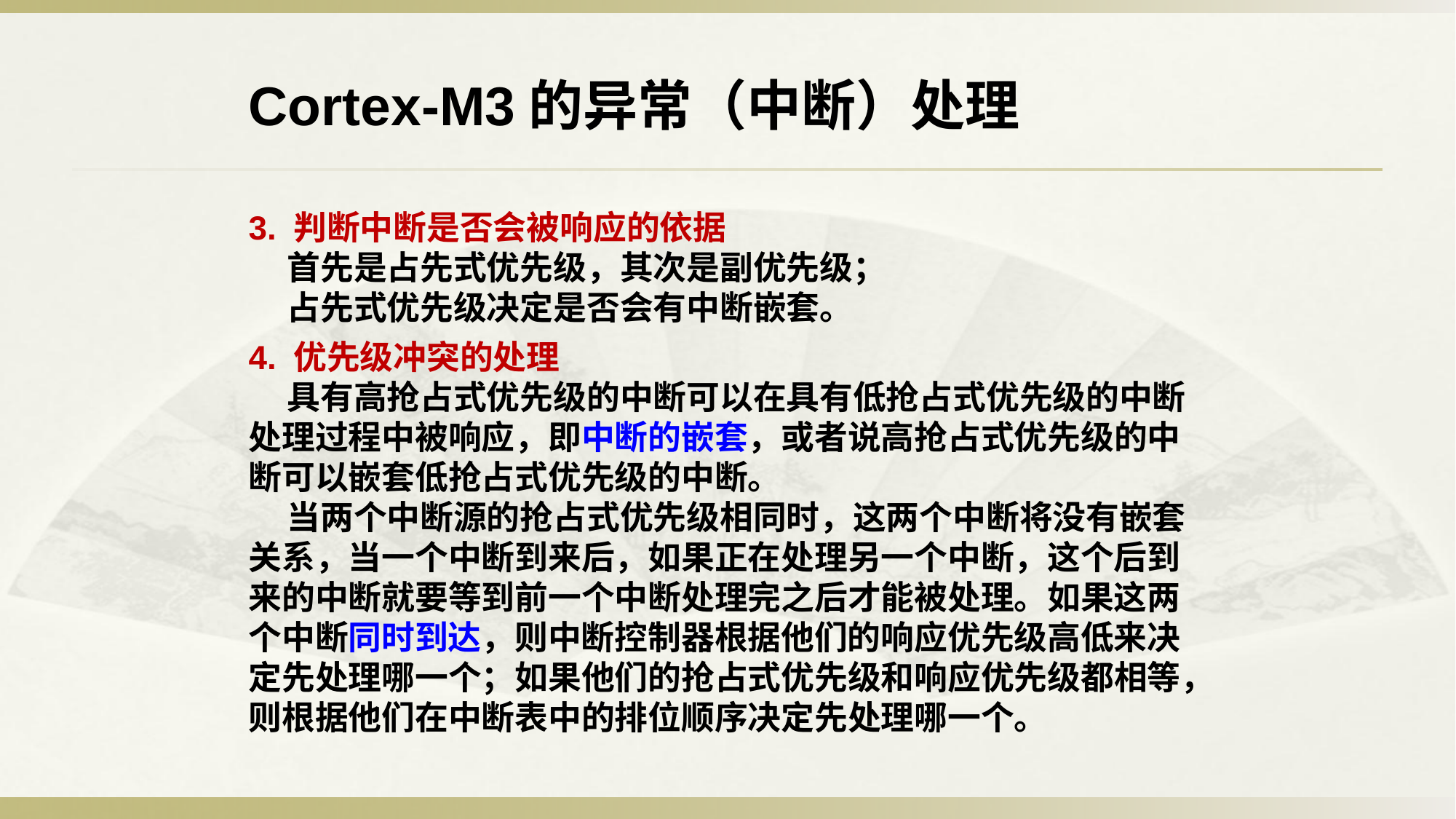

Cortex-M3的异常（中断）处理
3. 判断中断是否会被响应的依据
    首先是占先式优先级，其次是副优先级；
    占先式优先级决定是否会有中断嵌套。
4. 优先级冲突的处理
    具有高抢占式优先级的中断可以在具有低抢占式优先级的中断处理过程中被响应，即中断的嵌套，或者说高抢占式优先级的中断可以嵌套低抢占式优先级的中断。
    当两个中断源的抢占式优先级相同时，这两个中断将没有嵌套关系，当一个中断到来后，如果正在处理另一个中断，这个后到来的中断就要等到前一个中断处理完之后才能被处理。如果这两个中断同时到达，则中断控制器根据他们的响应优先级高低来决定先处理哪一个；如果他们的抢占式优先级和响应优先级都相等，则根据他们在中断表中的排位顺序决定先处理哪一个。